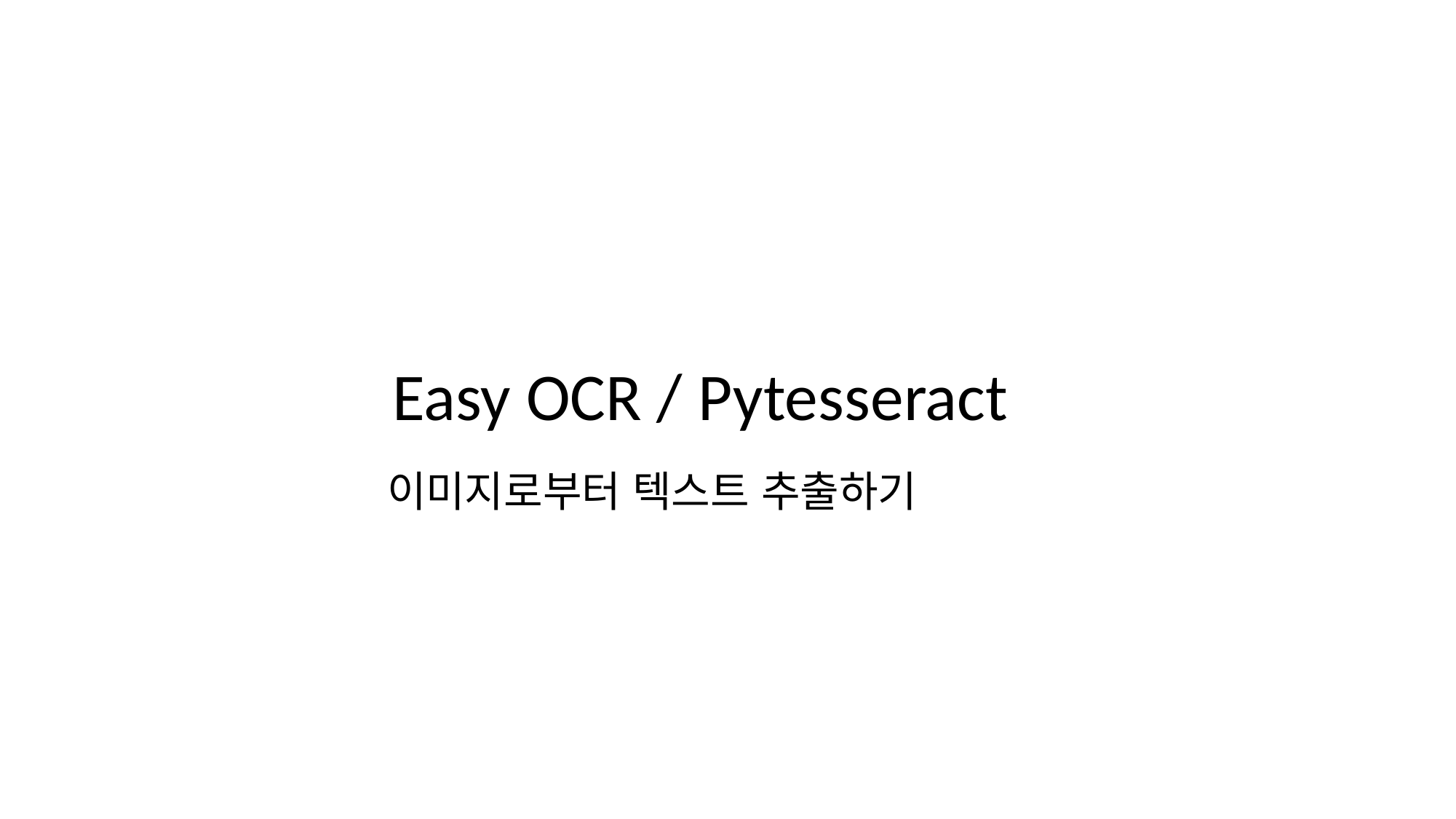

#
Easy OCR / Pytesseract
이미지로부터 텍스트 추출하기